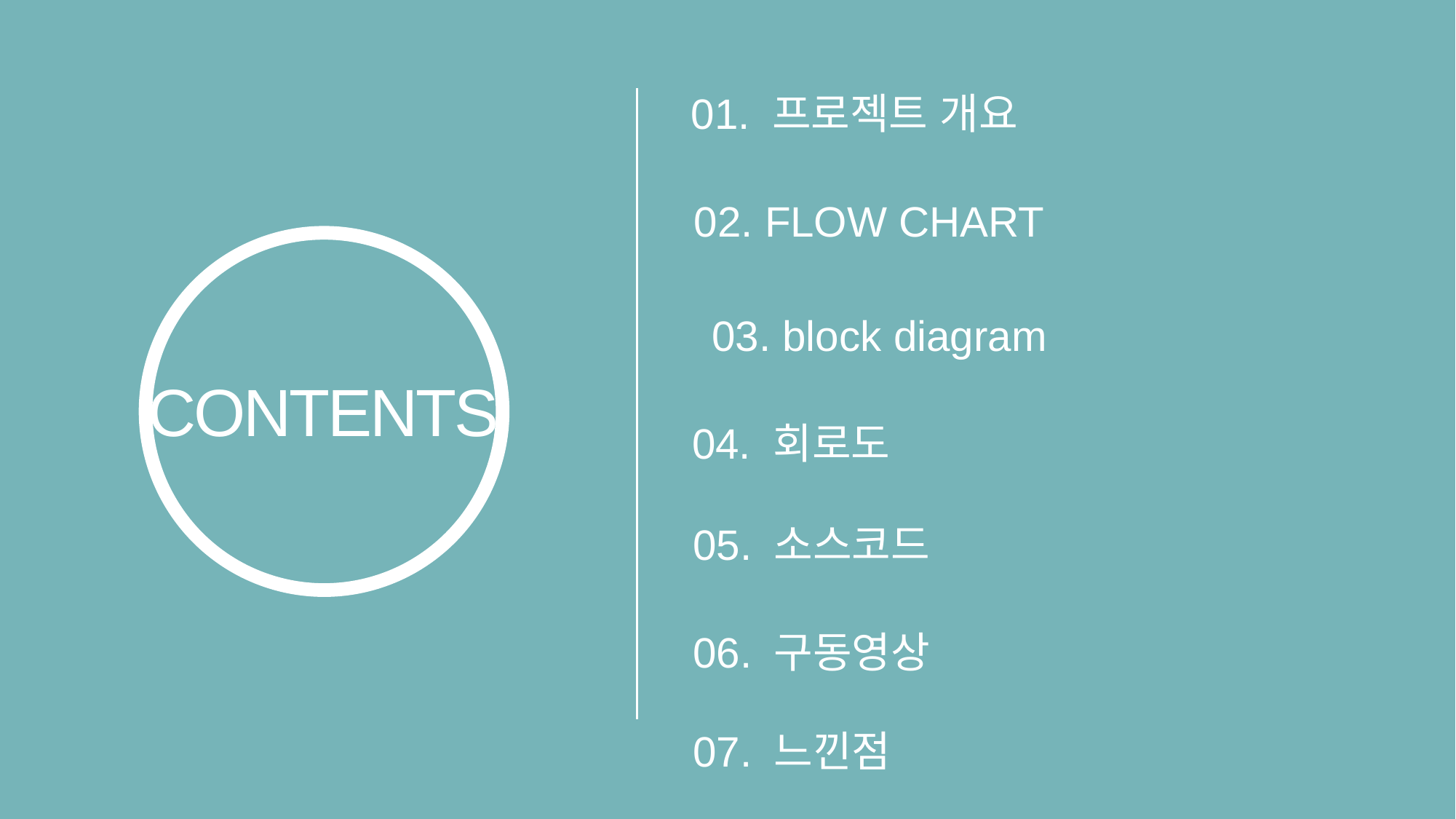

01. 프로젝트 개요

02. FLOW CHART

CONTENTS
03. block diagram

04. 회로도

05. 소스코드
06. 구동영상
07. 느낀점